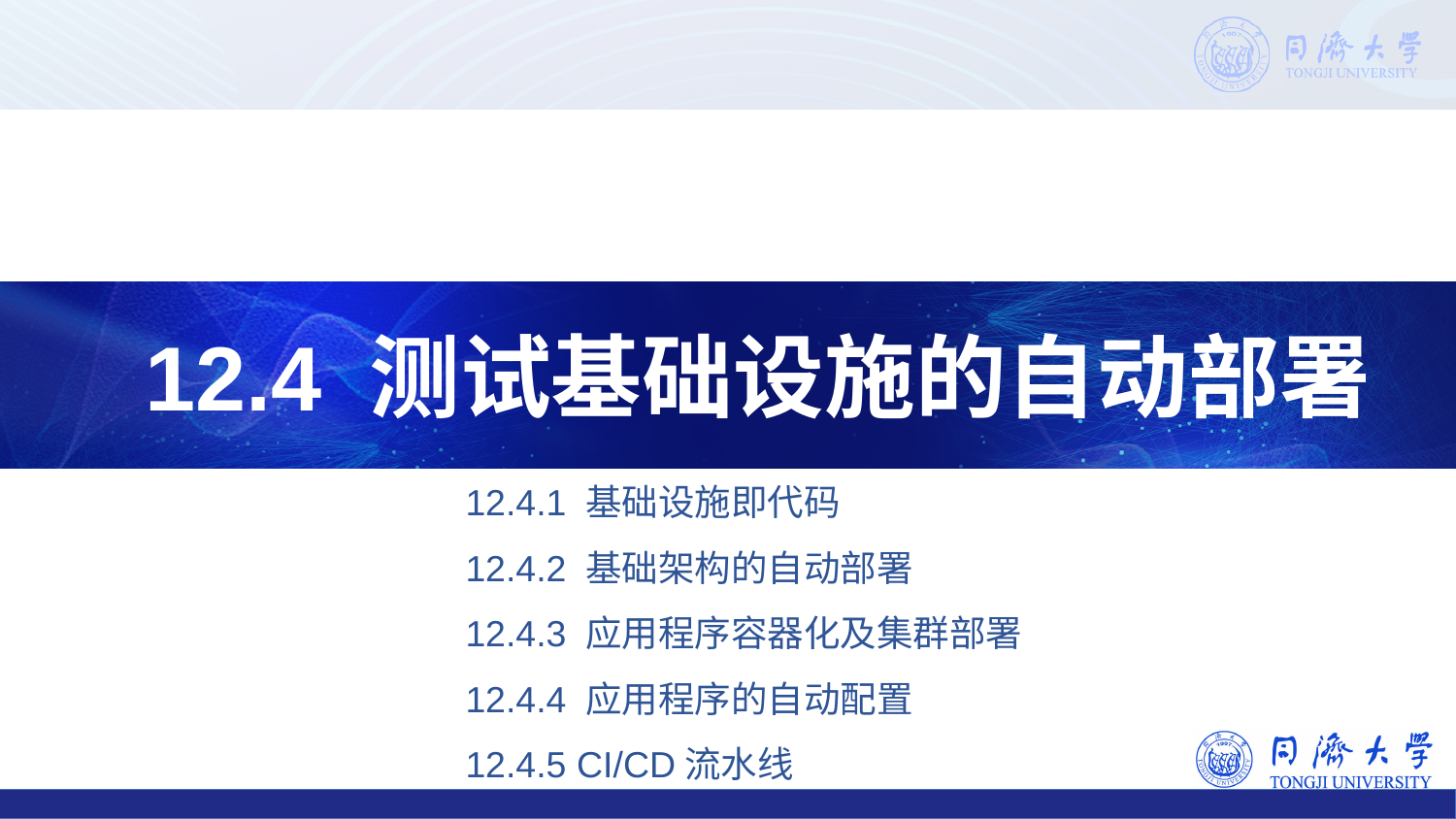

12.4 测试基础设施的自动部署
12.4.1 基础设施即代码
12.4.2 基础架构的自动部署
12.4.3 应用程序容器化及集群部署
12.4.4 应用程序的自动配置
12.4.5 CI/CD流水线